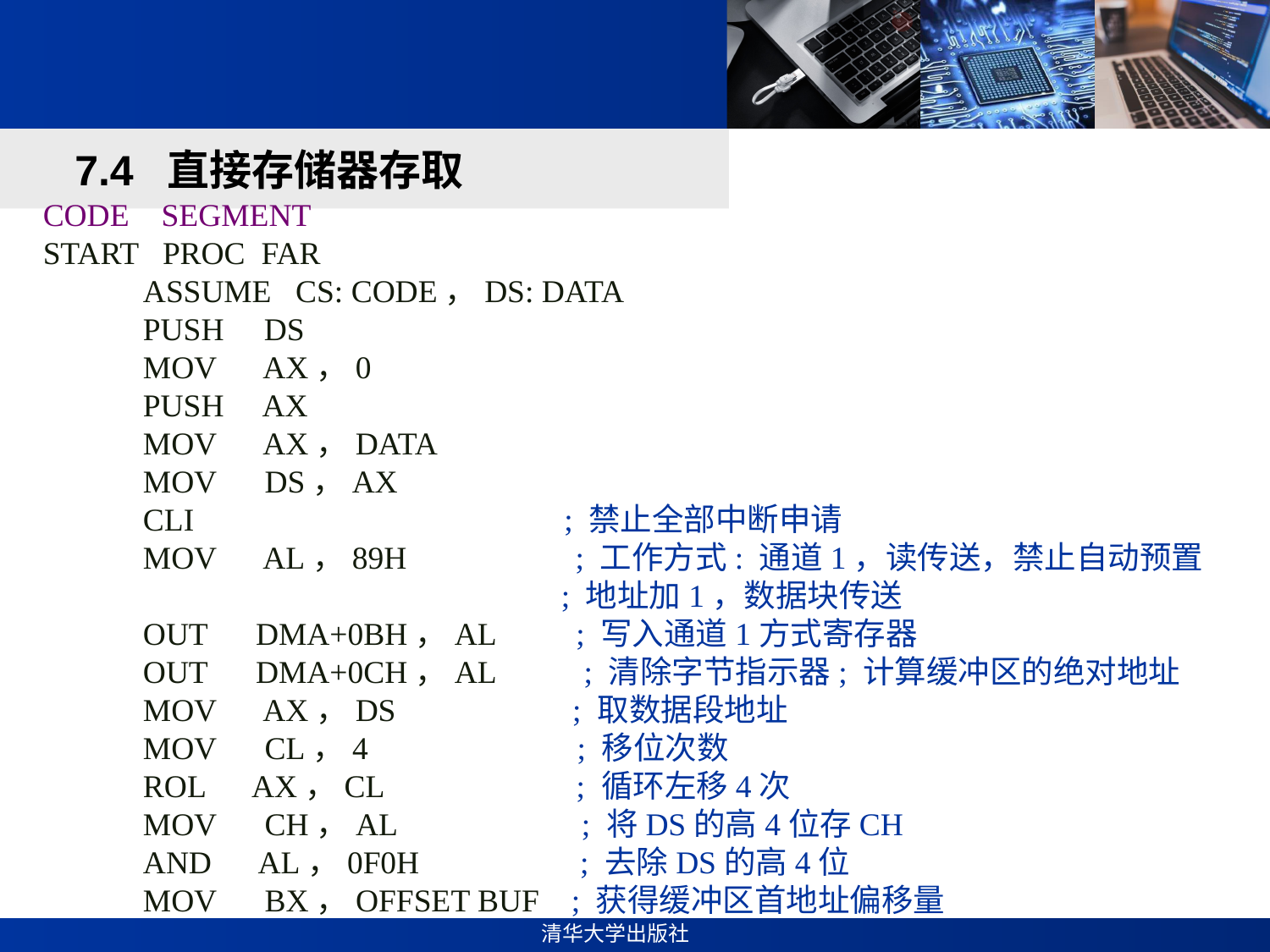

#
7.4  直接存储器存取
CODE    SEGMENT
START   PROC  FAR
ASSUME   CS: CODE，DS: DATA
PUSH     DS
MOV      AX，0
PUSH     AX
MOV      AX，DATA
MOV      DS，AX
CLI                                              ; 禁止全部中断申请
MOV      AL，89H                     ; 工作方式: 通道1，读传送，禁止自动预置
                                                    ; 地址加1，数据块传送
OUT      DMA+0BH，AL          ; 写入通道1方式寄存器
OUT      DMA+0CH，AL           ; 清除字节指示器; 计算缓冲区的绝对地址
MOV      AX，DS                      ; 取数据段地址
MOV      CL，4                          ; 移位次数
ROL      AX，CL                        ; 循环左移4次
MOV      CH，AL                       ; 将DS的高4位存CH
AND      AL，0F0H                    ; 去除DS的高4位
MOV      BX，OFFSET BUF    ; 获得缓冲区首地址偏移量